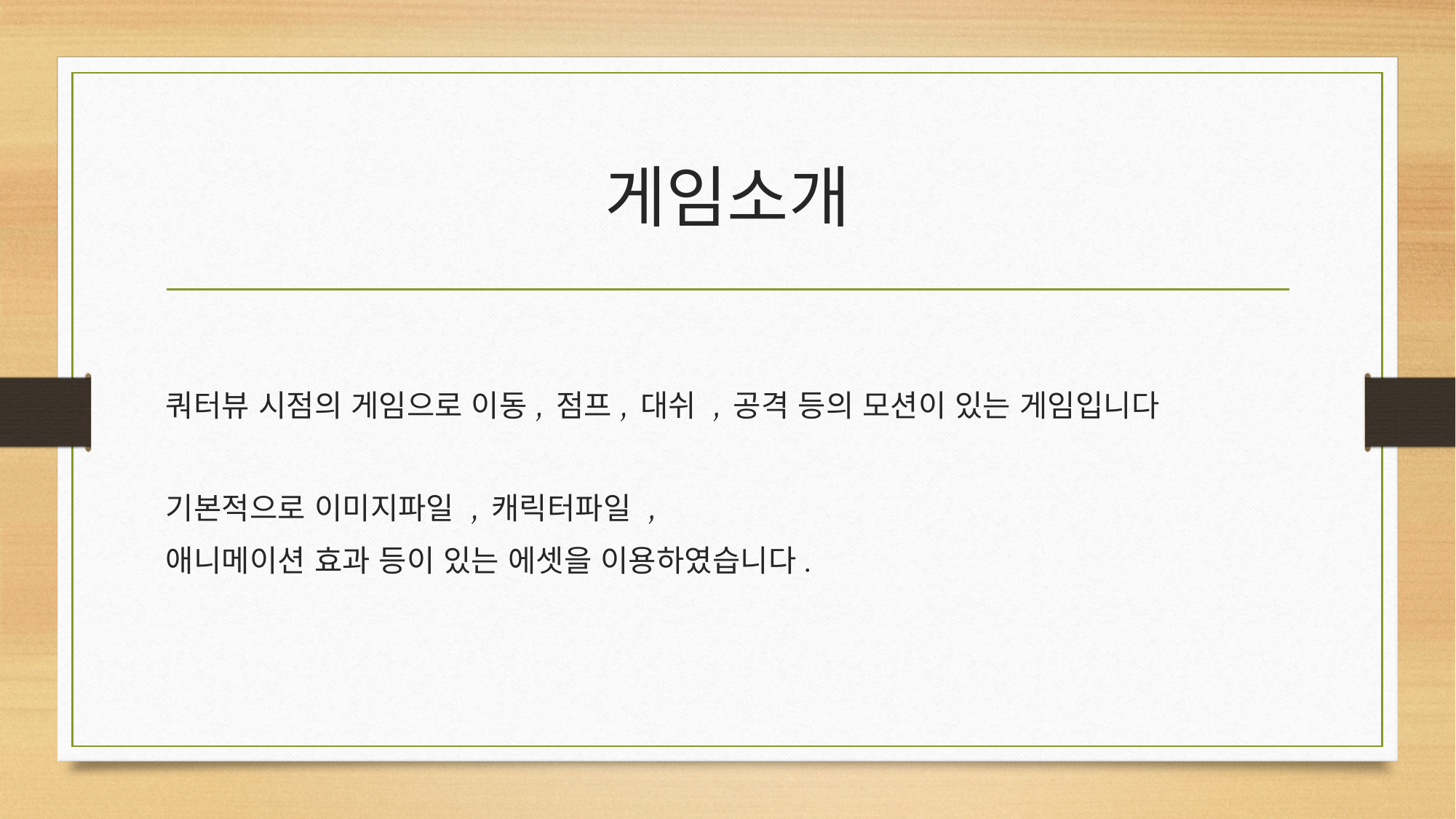

# 게임소개
쿼터뷰 시점의 게임으로 이동, 점프, 대쉬 , 공격 등의 모션이 있는 게임입니다

기본적으로 이미지파일 , 캐릭터파일 ,
애니메이션 효과 등이 있는 에셋을 이용하였습니다.